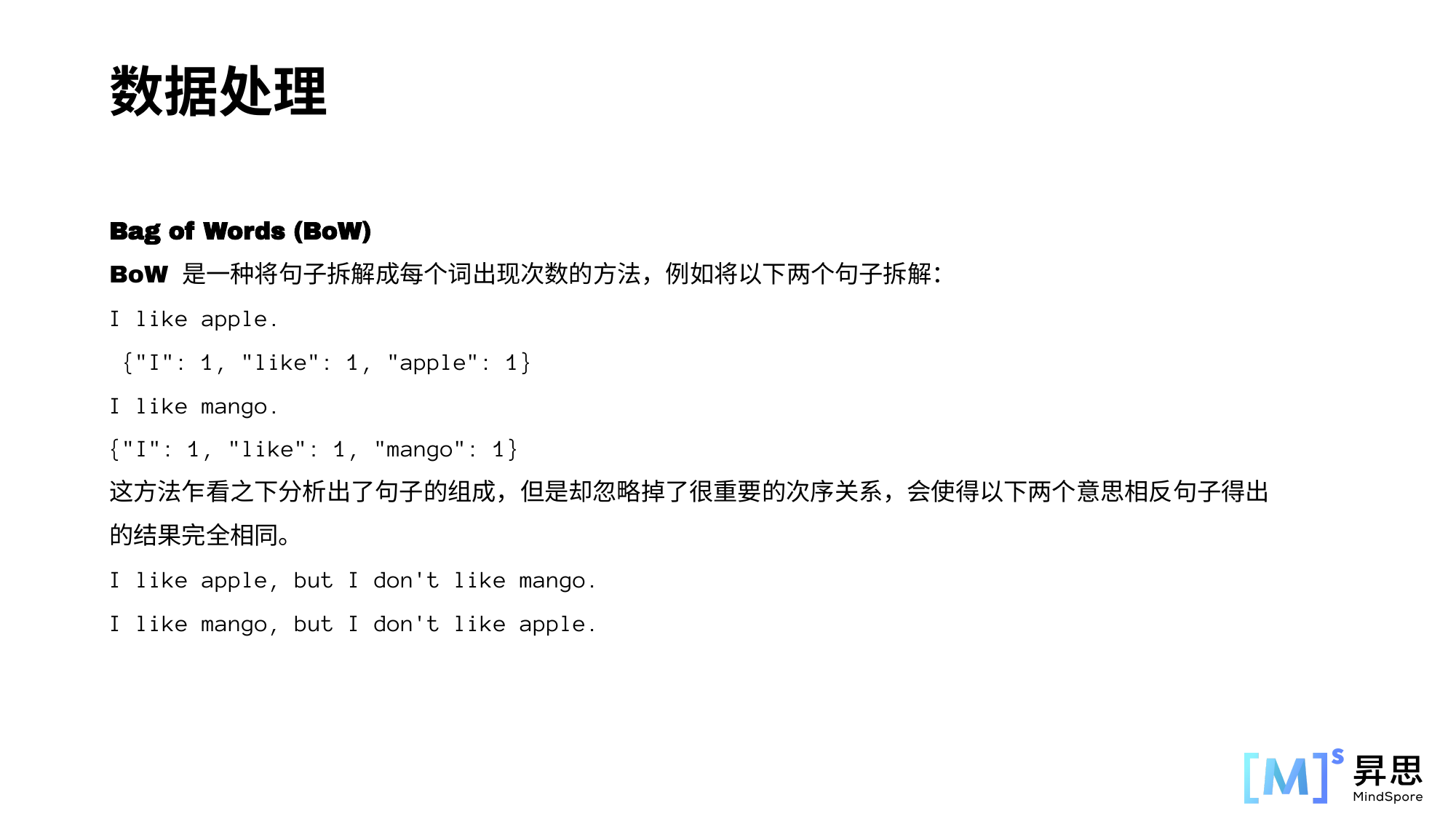

数据处理
Bag of Words (BoW)
BoW 是一种将句子拆解成每个词出现次数的方法，例如将以下两个句子拆解：
I like apple.
 {"I": 1, "like": 1, "apple": 1}
I like mango.
{"I": 1, "like": 1, "mango": 1}
这方法乍看之下分析出了句子的组成，但是却忽略掉了很重要的次序关系，会使得以下两个意思相反句子得出的结果完全相同。
I like apple, but I don't like mango.
I like mango, but I don't like apple.